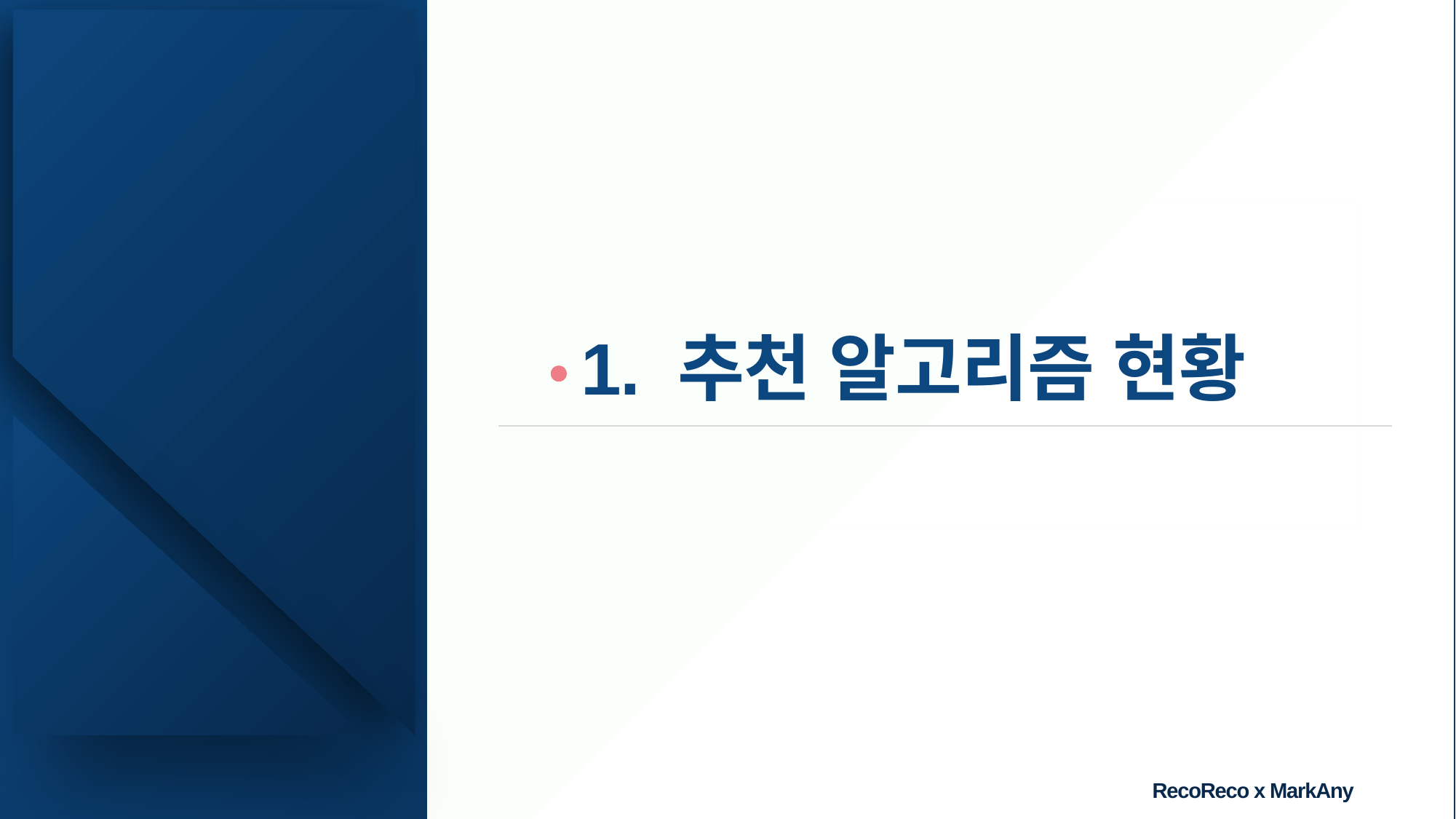

1. 추천 알고리즘 현황

RecoReco x MarkAny